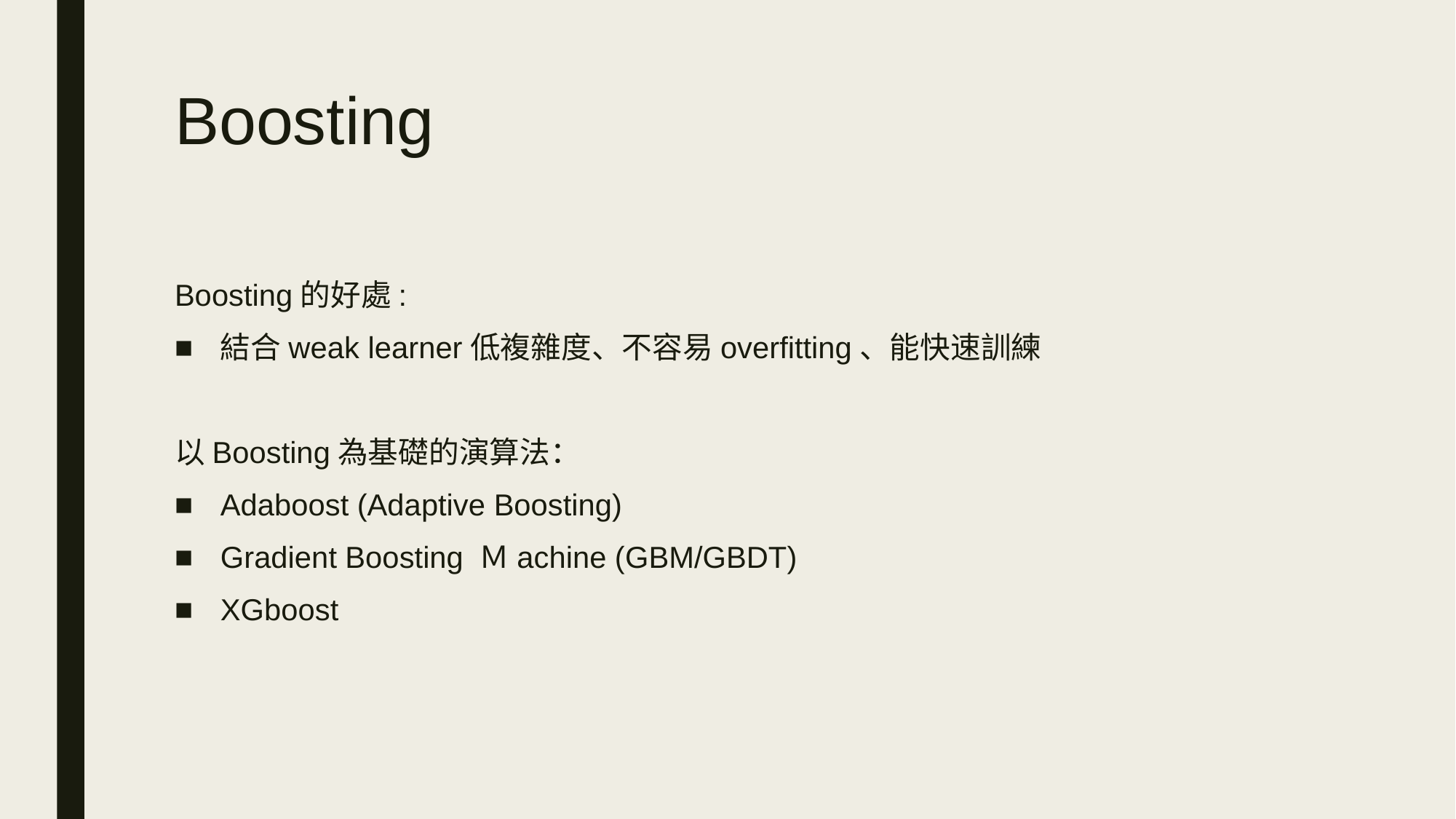

# Boosting
Boosting的好處:
結合weak learner低複雜度、不容易overfitting、能快速訓練

以Boosting為基礎的演算法：
Adaboost (Adaptive Boosting)
Gradient Boosting Ｍachine (GBM/GBDT)
XGboost